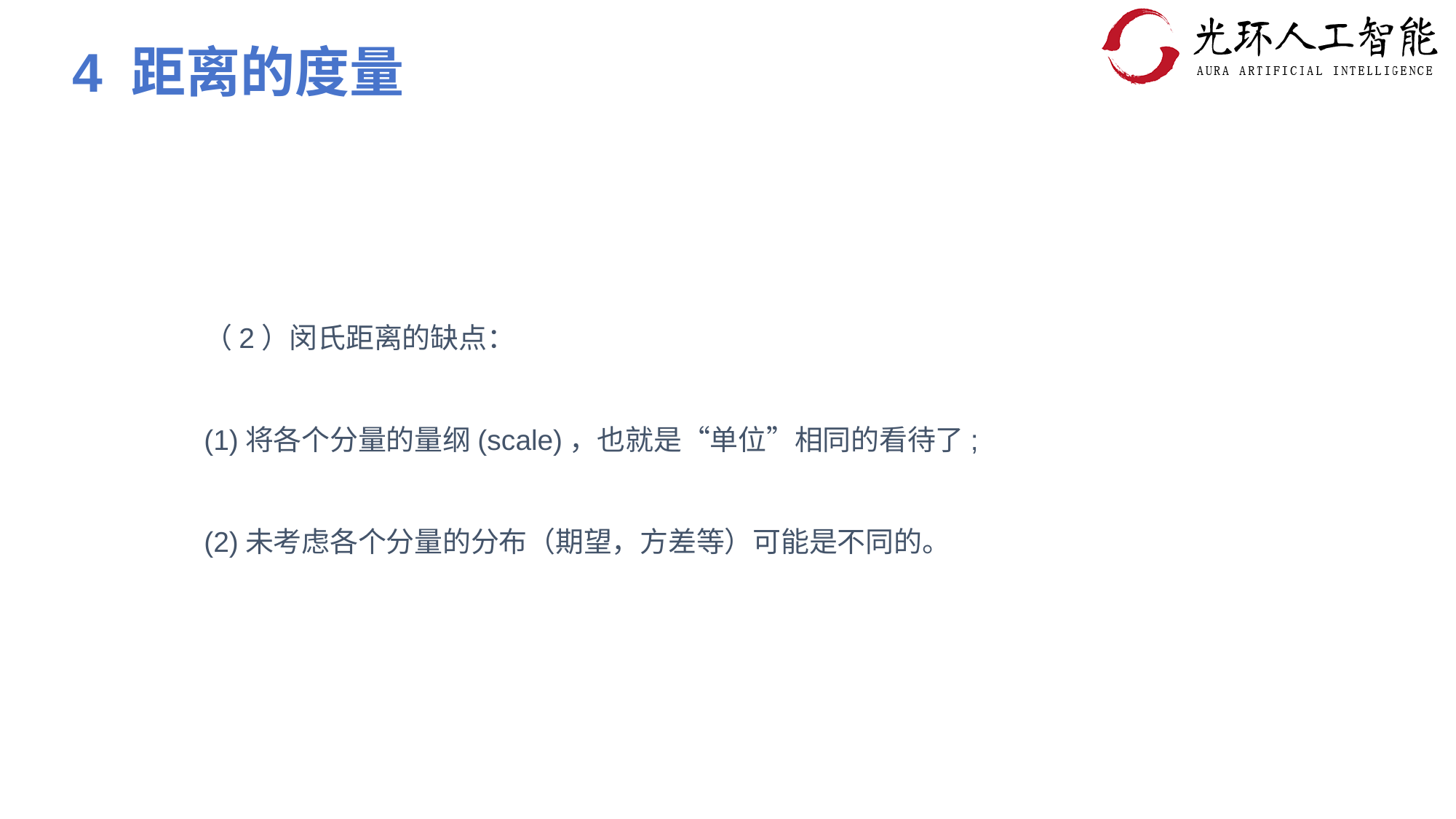

4 距离的度量

（2）闵氏距离的缺点：

(1)将各个分量的量纲(scale)，也就是“单位”相同的看待了;

(2)未考虑各个分量的分布（期望，方差等）可能是不同的。